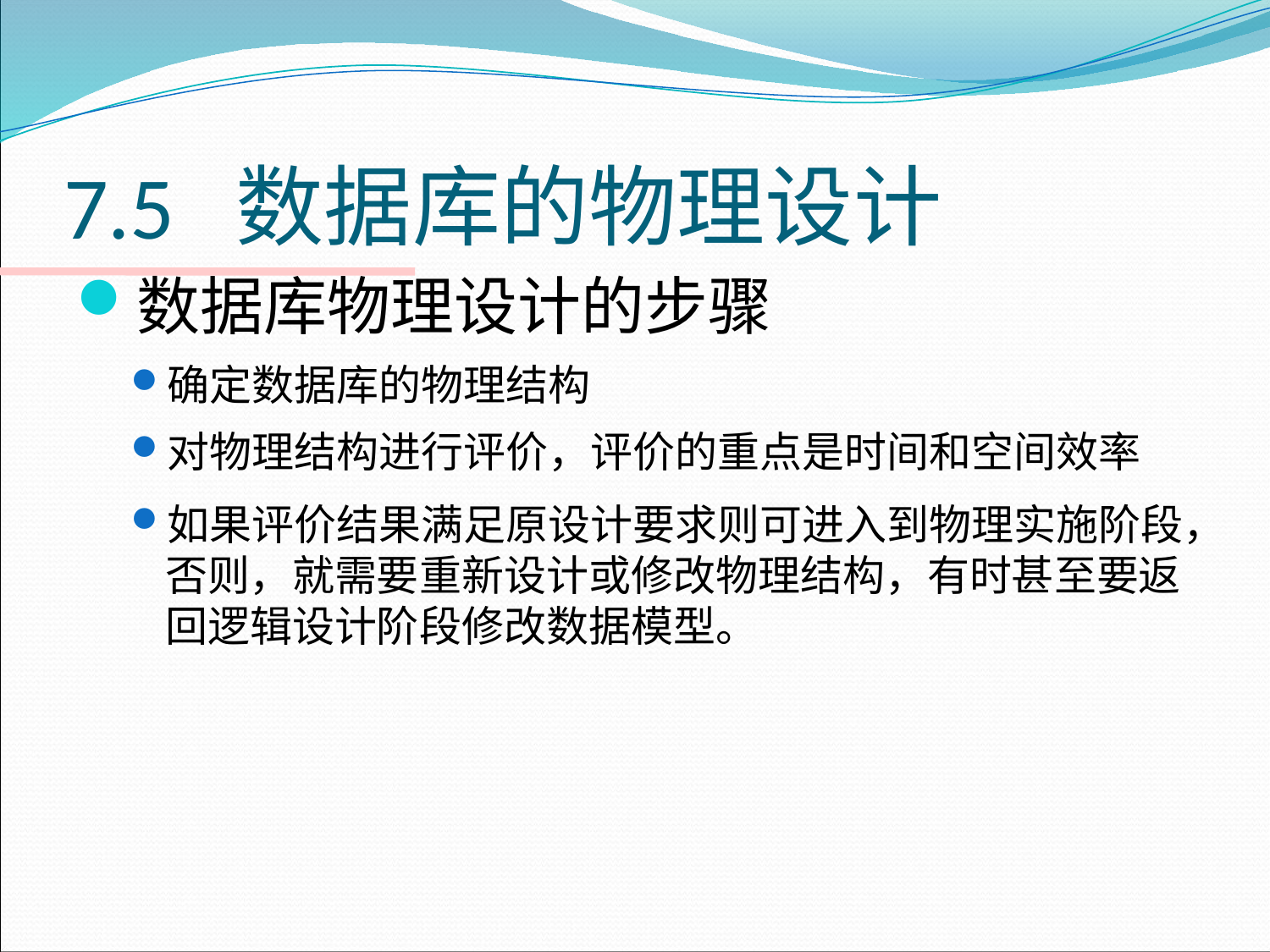

# 7.5  数据库的物理设计
数据库物理设计的步骤
确定数据库的物理结构
对物理结构进行评价，评价的重点是时间和空间效率
如果评价结果满足原设计要求则可进入到物理实施阶段，否则，就需要重新设计或修改物理结构，有时甚至要返回逻辑设计阶段修改数据模型。

786